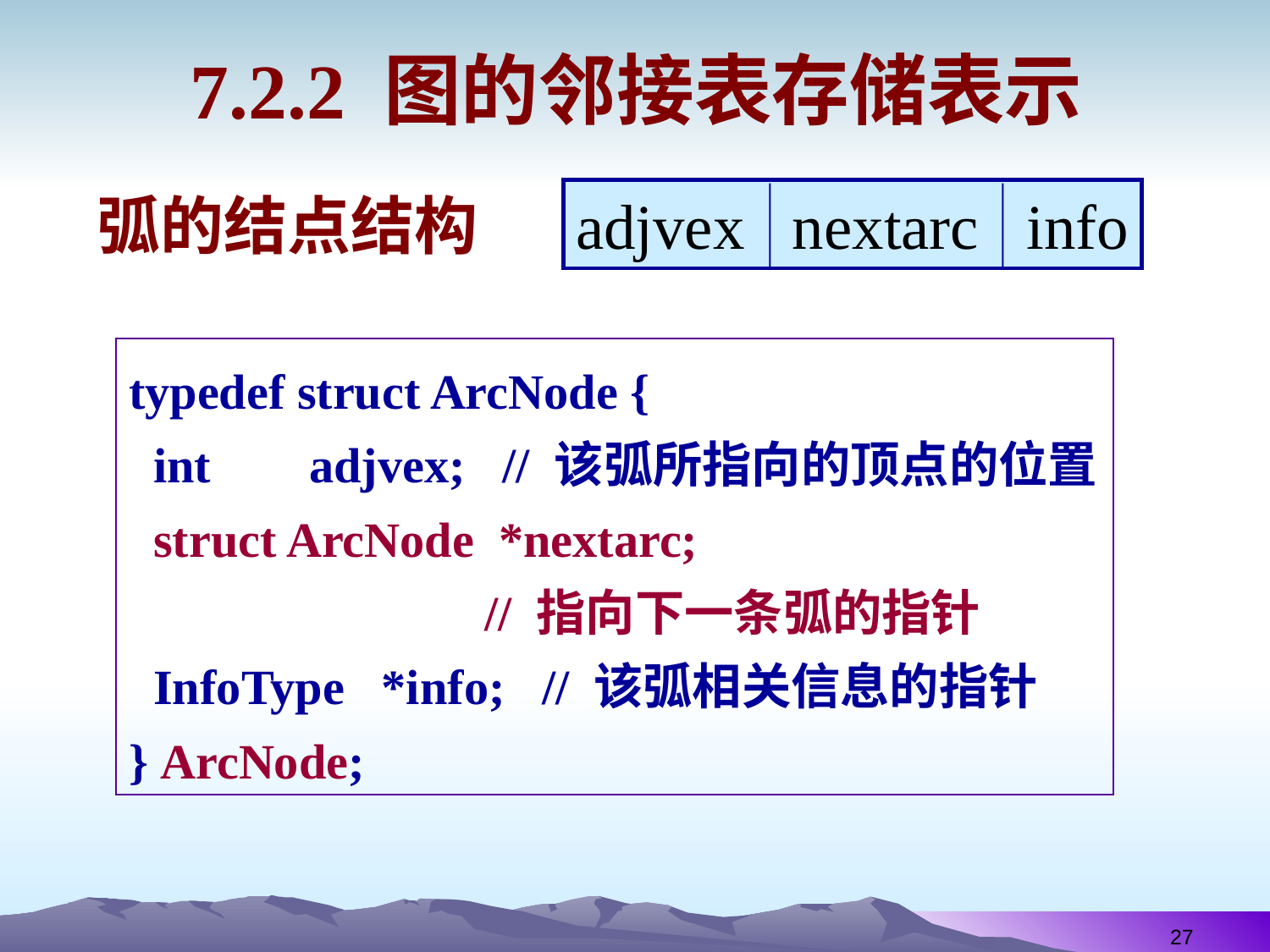

# 7.2.2 图的邻接表存储表示
弧的结点结构
adjvex   nextarc   info

typedef struct ArcNode {
  int        adjvex;   // 该弧所指向的顶点的位置
  struct ArcNode  *nextarc;
                             // 指向下一条弧的指针
  InfoType   *info;   // 该弧相关信息的指针
} ArcNode;
27